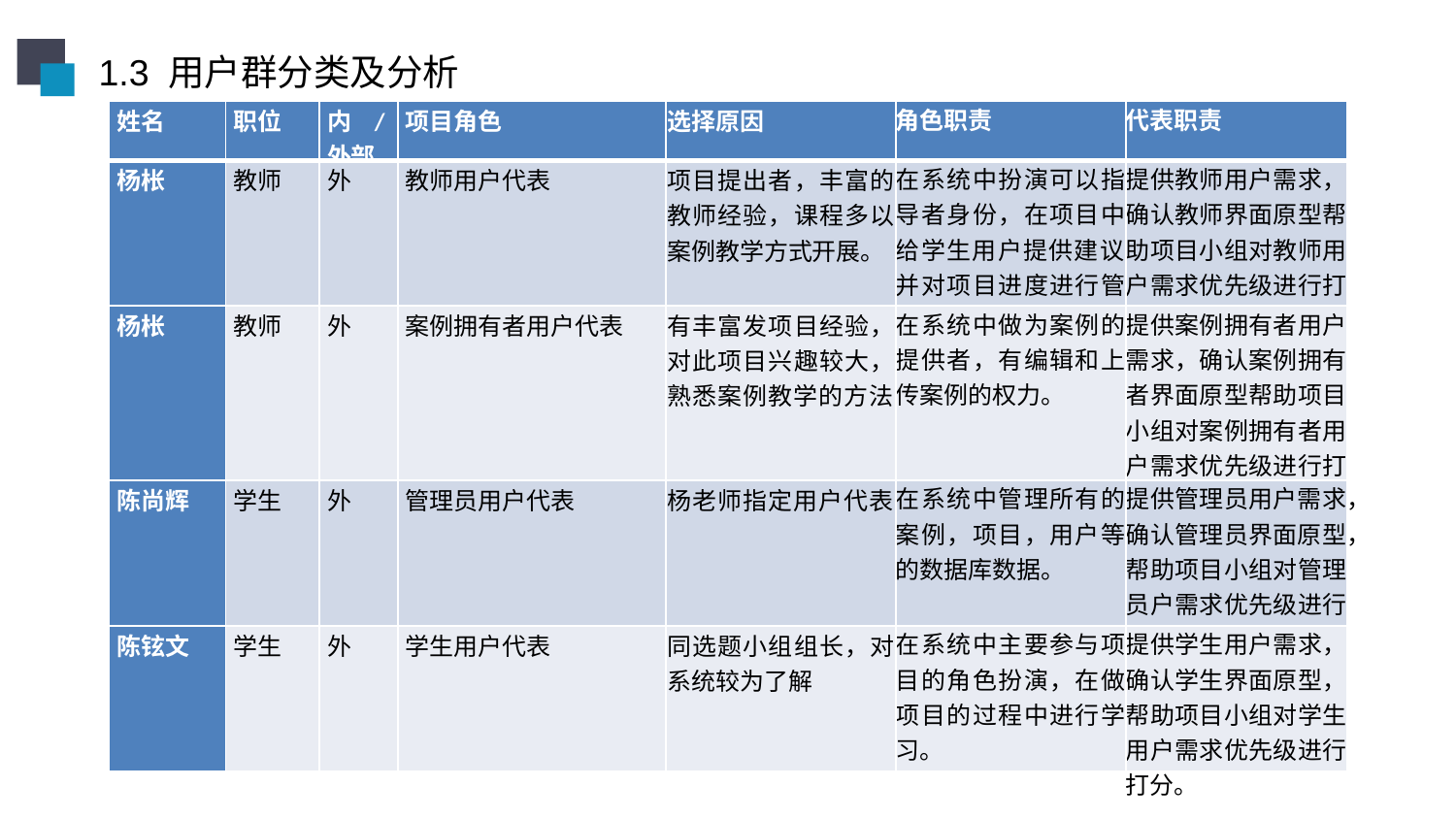

1.3 用户群分类及分析
| 姓名 | 职位 | 内/外部 | 项目角色 | 选择原因 | 角色职责 | 代表职责 |
| --- | --- | --- | --- | --- | --- | --- |
| 杨枨 | 教师 | 外 | 教师用户代表 | 项目提出者，丰富的教师经验，课程多以案例教学方式开展。 | 在系统中扮演可以指导者身份，在项目中给学生用户提供建议，并对项目进度进行管理控制。 | 提供教师用户需求，确认教师界面原型帮助项目小组对教师用户需求优先级进行打分。 |
| 杨枨 | 教师 | 外 | 案例拥有者用户代表 | 有丰富发项目经验，对此项目兴趣较大，熟悉案例教学的方法。 | 在系统中做为案例的提供者，有编辑和上传案例的权力。 | 提供案例拥有者用户需求，确认案例拥有者界面原型帮助项目小组对案例拥有者用户需求优先级进行打分。 |
| 陈尚辉 | 学生 | 外 | 管理员用户代表 | 杨老师指定用户代表。 | 在系统中管理所有的案例，项目，用户等的数据库数据。 | 提供管理员用户需求，确认管理员界面原型，帮助项目小组对管理员户需求优先级进行打分。 |
| 陈铉文 | 学生 | 外 | 学生用户代表 | 同选题小组组长，对系统较为了解 | 在系统中主要参与项目的角色扮演，在做项目的过程中进行学习。 | 提供学生用户需求，确认学生界面原型，帮助项目小组对学生用户需求优先级进行打分。 |